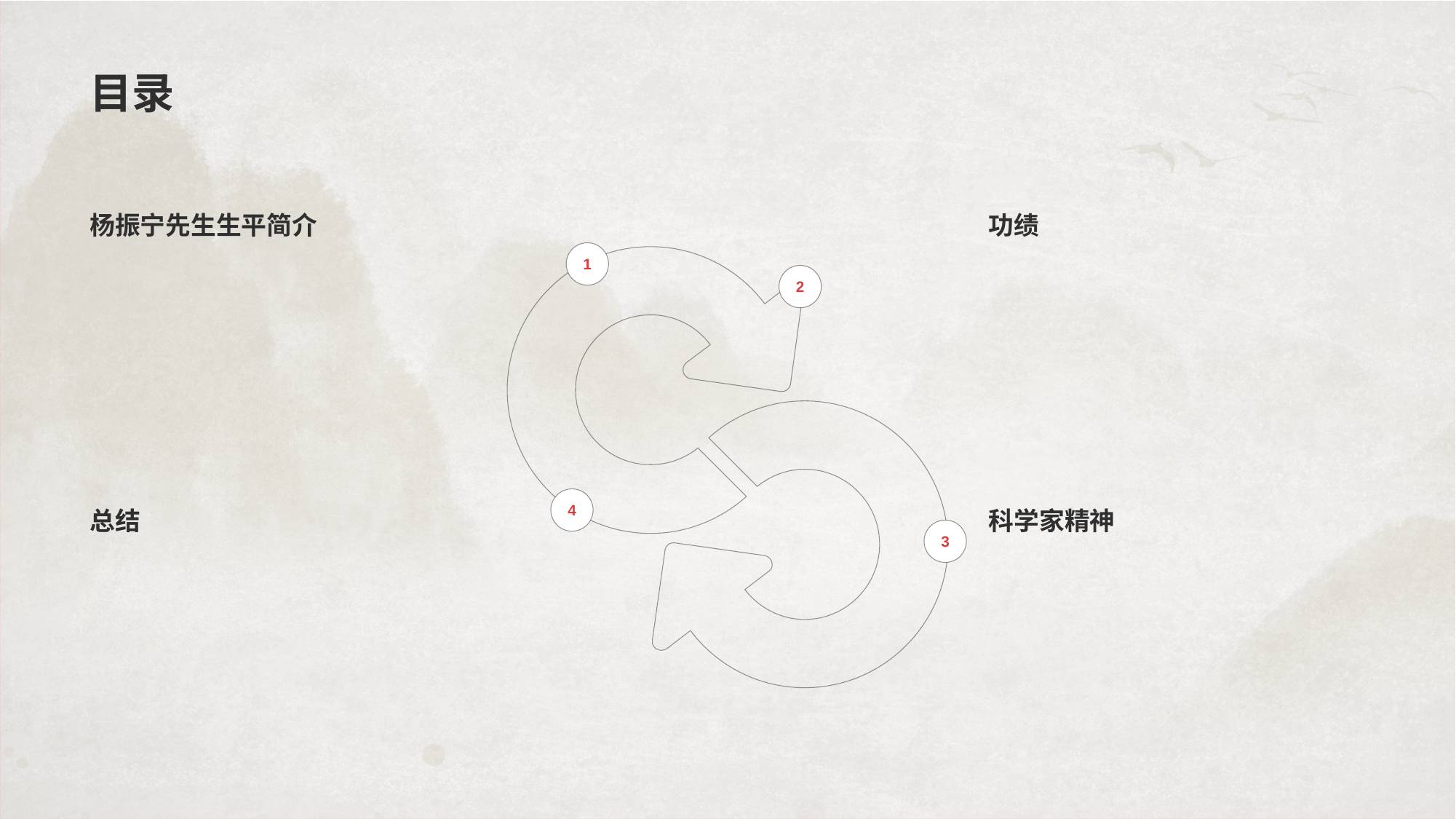

# 目录

杨振宁先生生平简介
1

功绩

2

4
总结

科学家精神
3